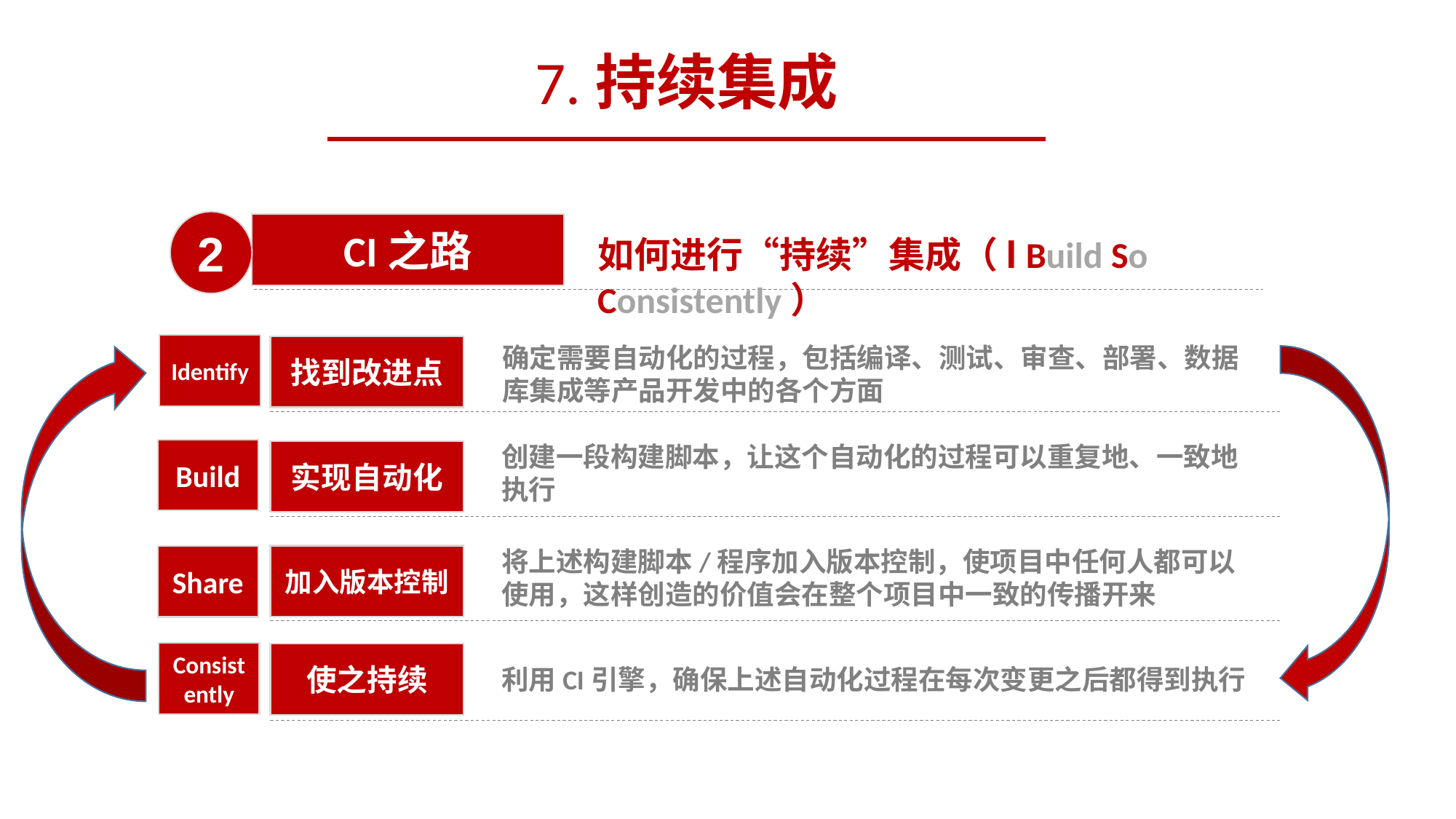

7.持续集成
2
CI之路
如何进行“持续”集成（I Build So Consistently）
Identify
确定需要自动化的过程，包括编译、测试、审查、部署、数据库集成等产品开发中的各个方面
找到改进点

创建一段构建脚本，让这个自动化的过程可以重复地、一致地执行
Build
实现自动化
将上述构建脚本/程序加入版本控制，使项目中任何人都可以使用，这样创造的价值会在整个项目中一致的传播开来
加入版本控制
Share
Consistently
使之持续
利用CI引擎，确保上述自动化过程在每次变更之后都得到执行